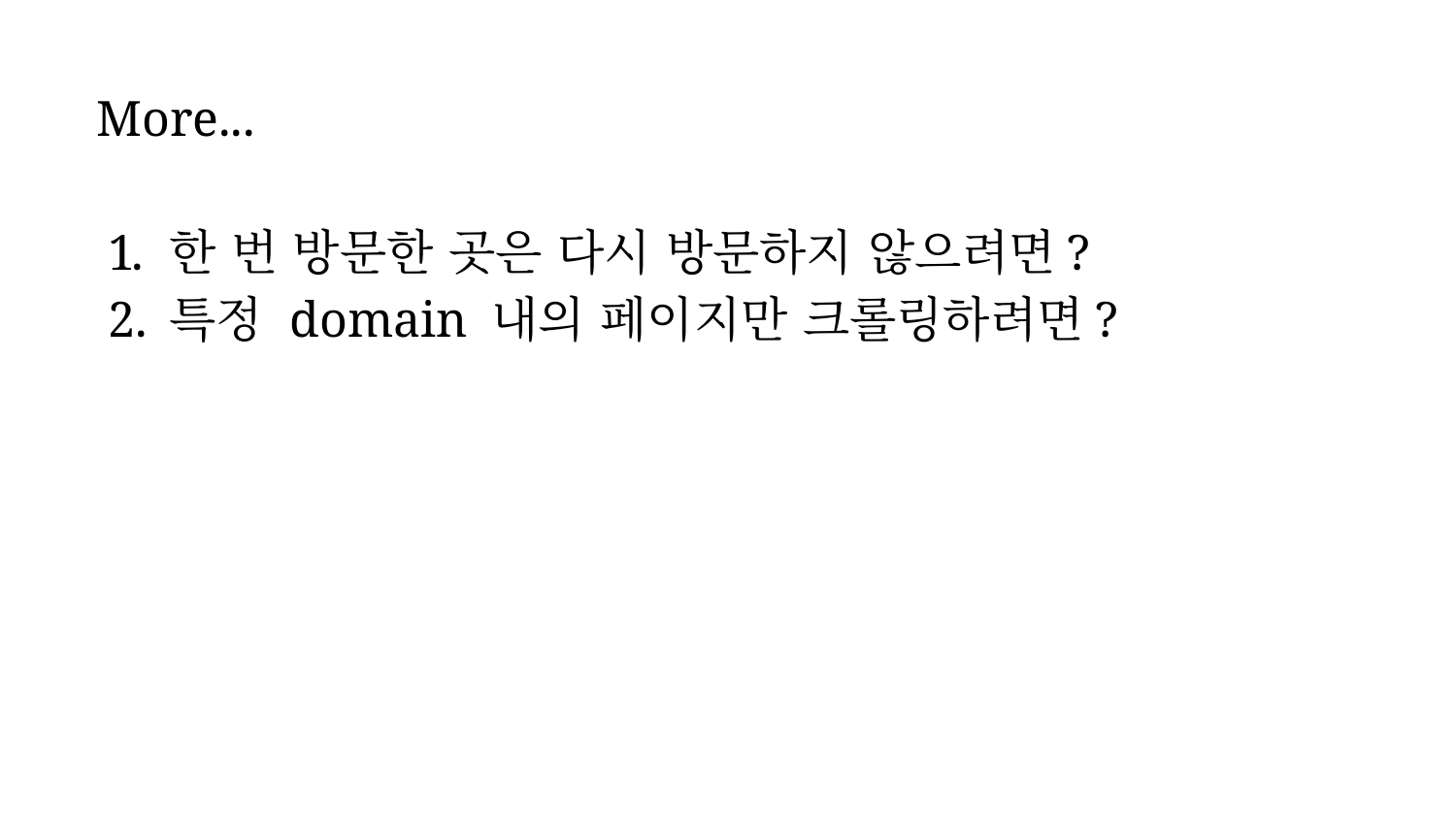

More...

한 번 방문한 곳은 다시 방문하지 않으려면?
특정 domain 내의 페이지만 크롤링하려면?